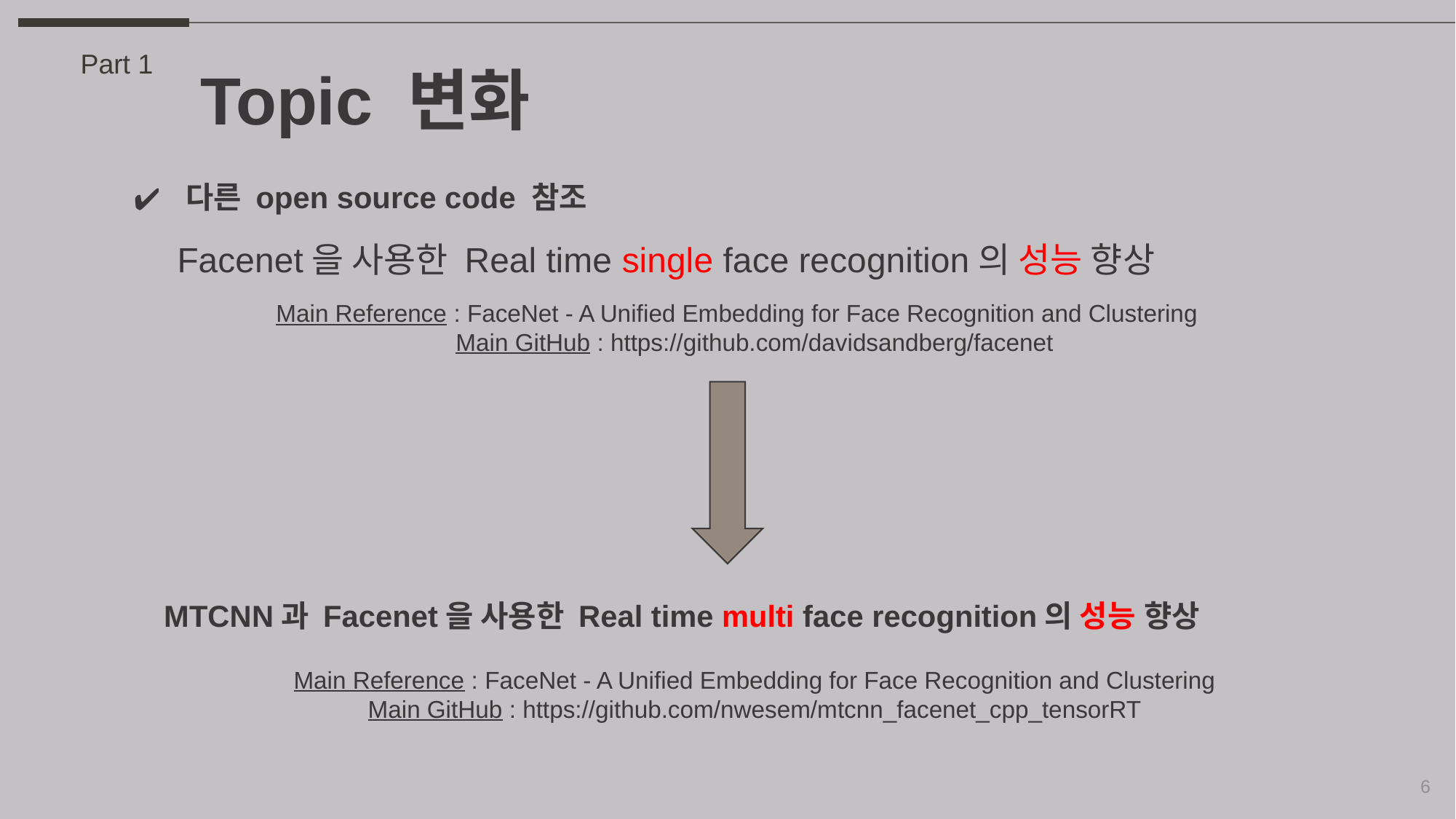

Topic 변화
Part 1
 다른 open source code 참조
Facenet을 사용한 Real time single face recognition의 성능 향상
Main Reference : FaceNet - A Unified Embedding for Face Recognition and Clustering
Main GitHub : https://github.com/davidsandberg/facenet

MTCNN과 Facenet을 사용한 Real time multi face recognition의 성능 향상
Main Reference : FaceNet - A Unified Embedding for Face Recognition and Clustering
Main GitHub : https://github.com/nwesem/mtcnn_facenet_cpp_tensorRT
6